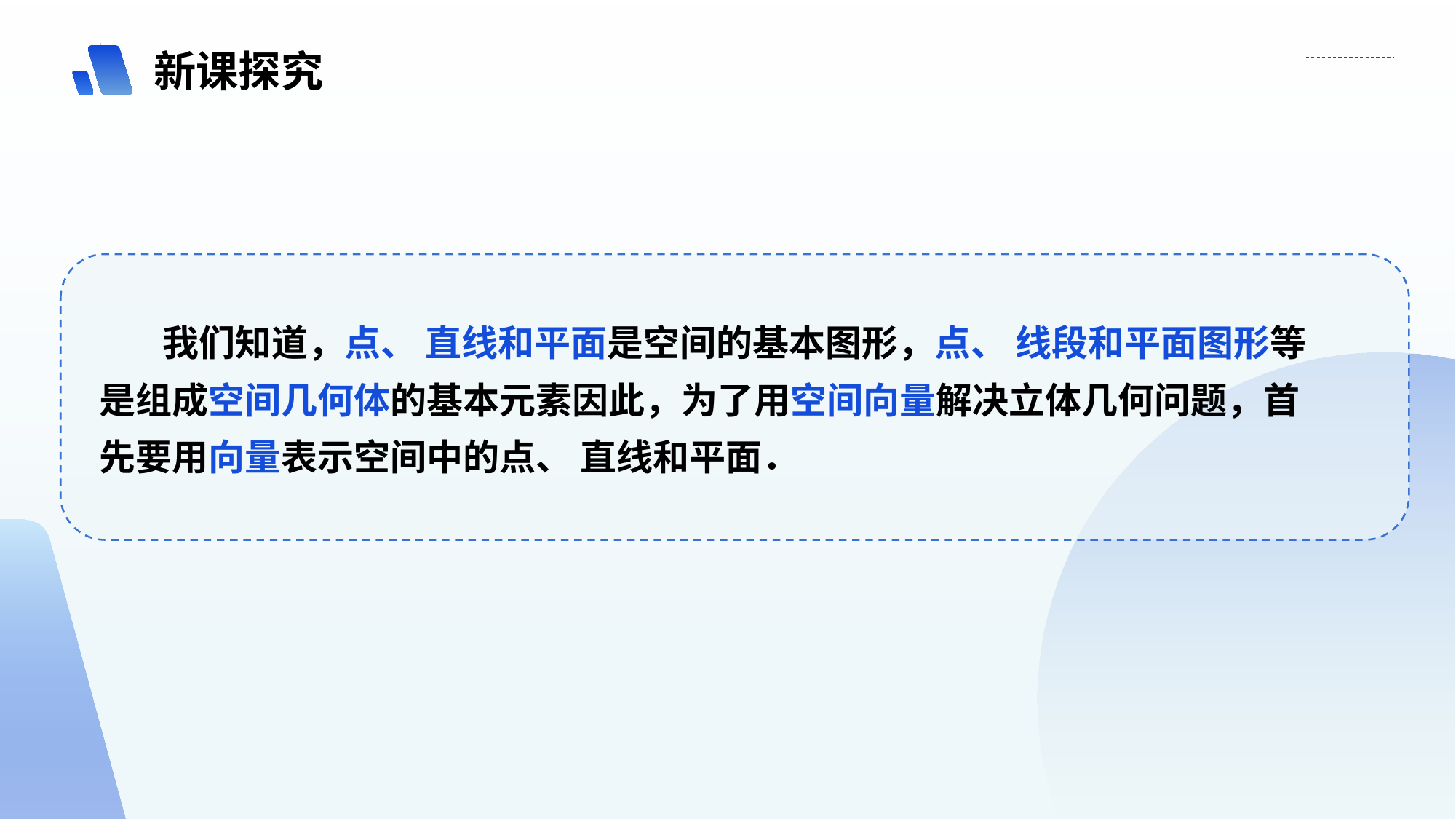

新课探究

我们知道，点、 直线和平面是空间的基本图形，点、 线段和平面图形等是组成空间几何体的基本元素因此，为了用空间向量解决立体几何问题，首先要用向量表示空间中的点、 直线和平面．